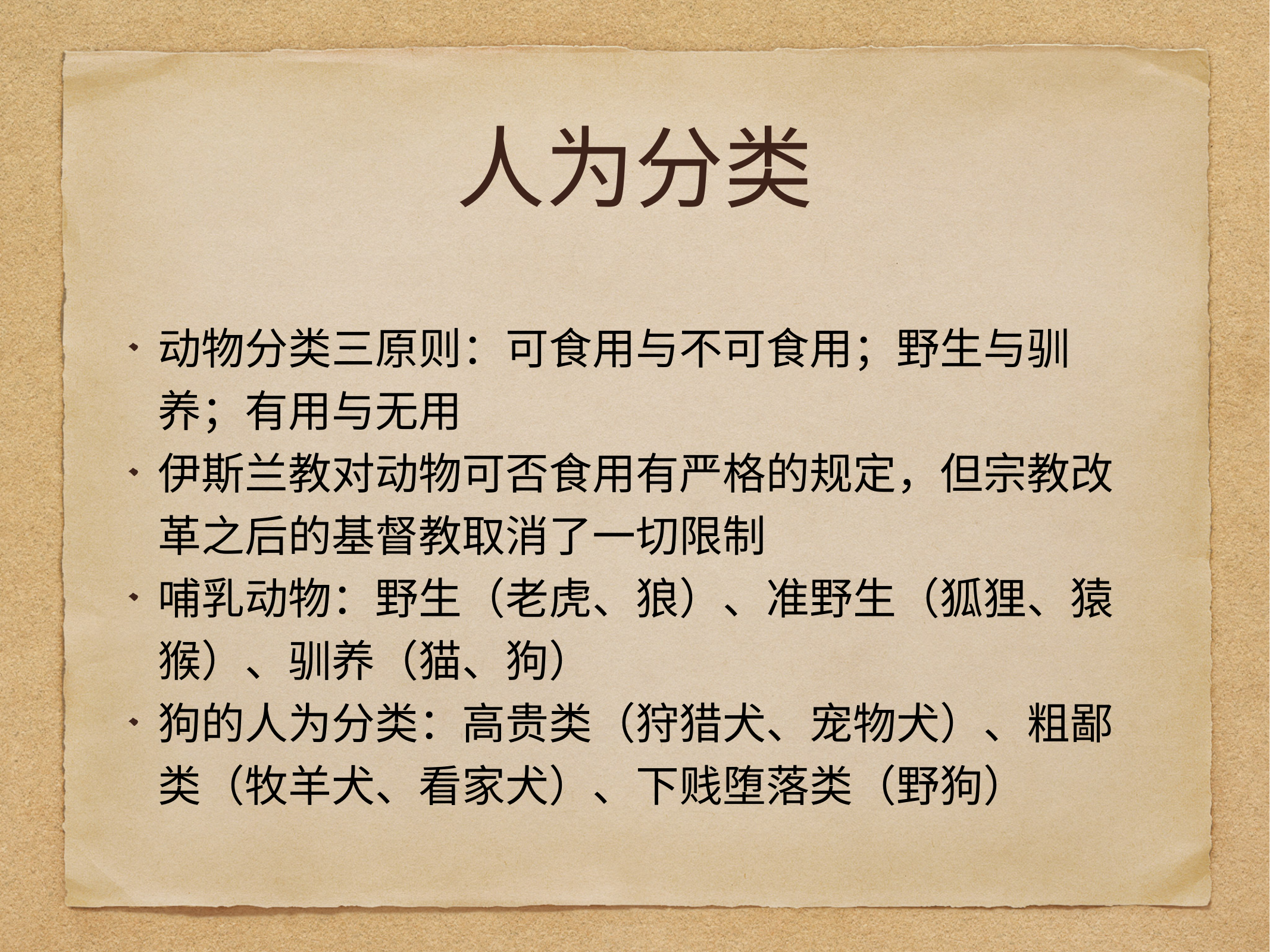

# 人为分类
动物分类三原则：可食用与不可食用；野生与驯养；有用与无用
伊斯兰教对动物可否食用有严格的规定，但宗教改革之后的基督教取消了一切限制
哺乳动物：野生（老虎、狼）、准野生（狐狸、猿猴）、驯养（猫、狗）
狗的人为分类：高贵类（狩猎犬、宠物犬）、粗鄙类（牧羊犬、看家犬）、下贱堕落类（野狗）